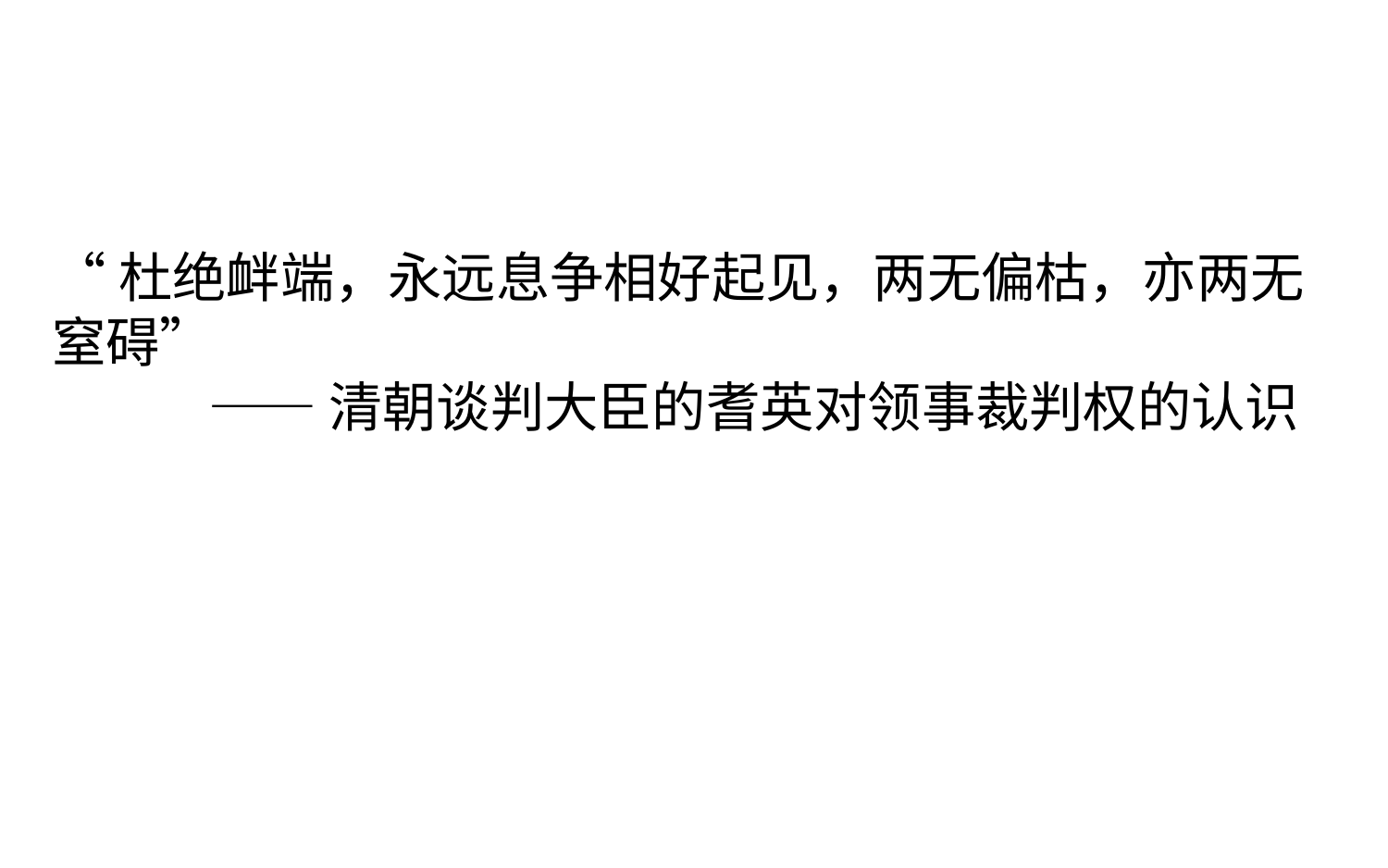

“杜绝衅端，永远息争相好起见，两无偏枯，亦两无窒碍”
             ——清朝谈判大臣的耆英对领事裁判权的认识